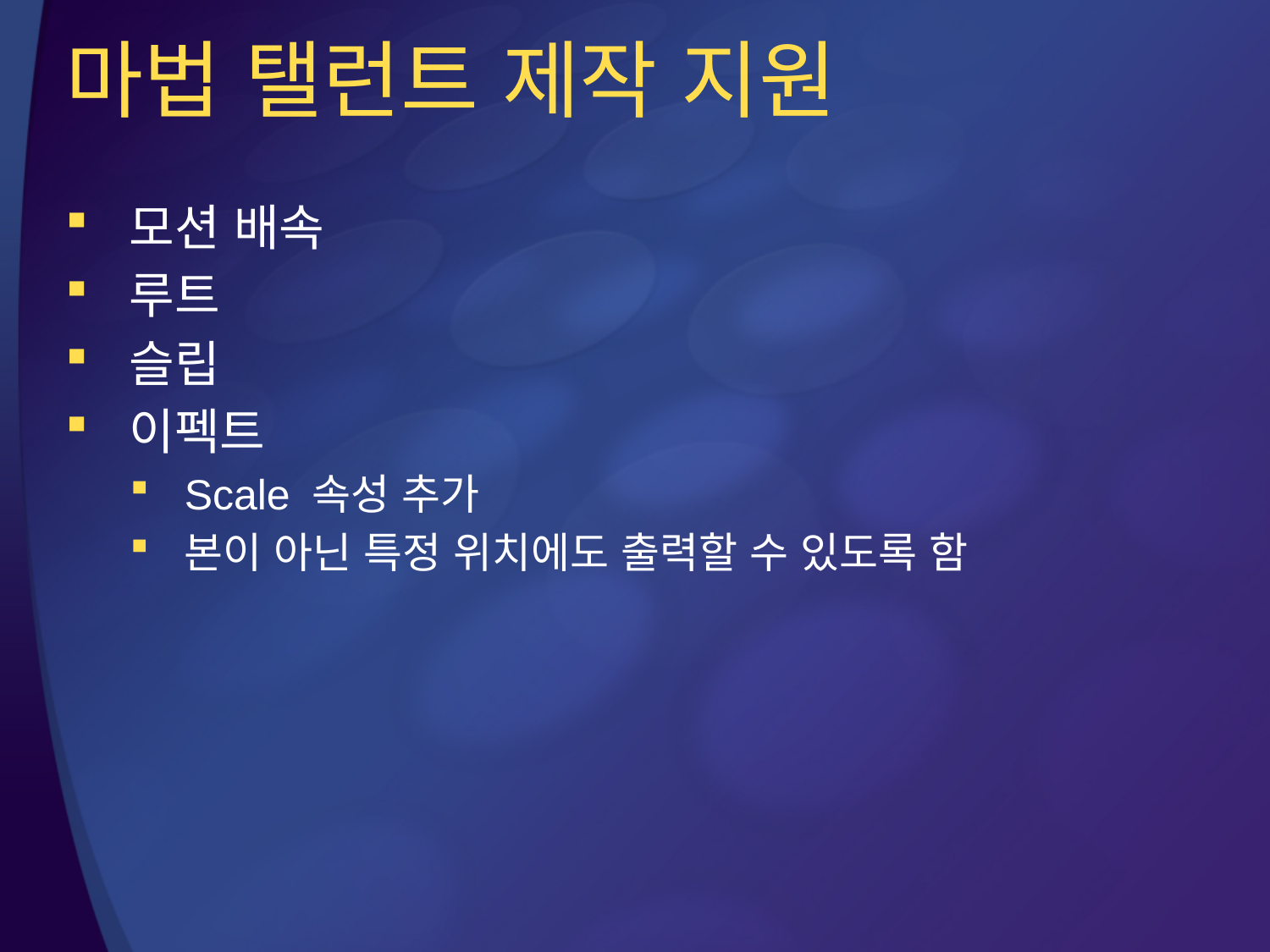

# 마법 탤런트 제작 지원
모션 배속
루트
슬립
이펙트
Scale 속성 추가
본이 아닌 특정 위치에도 출력할 수 있도록 함